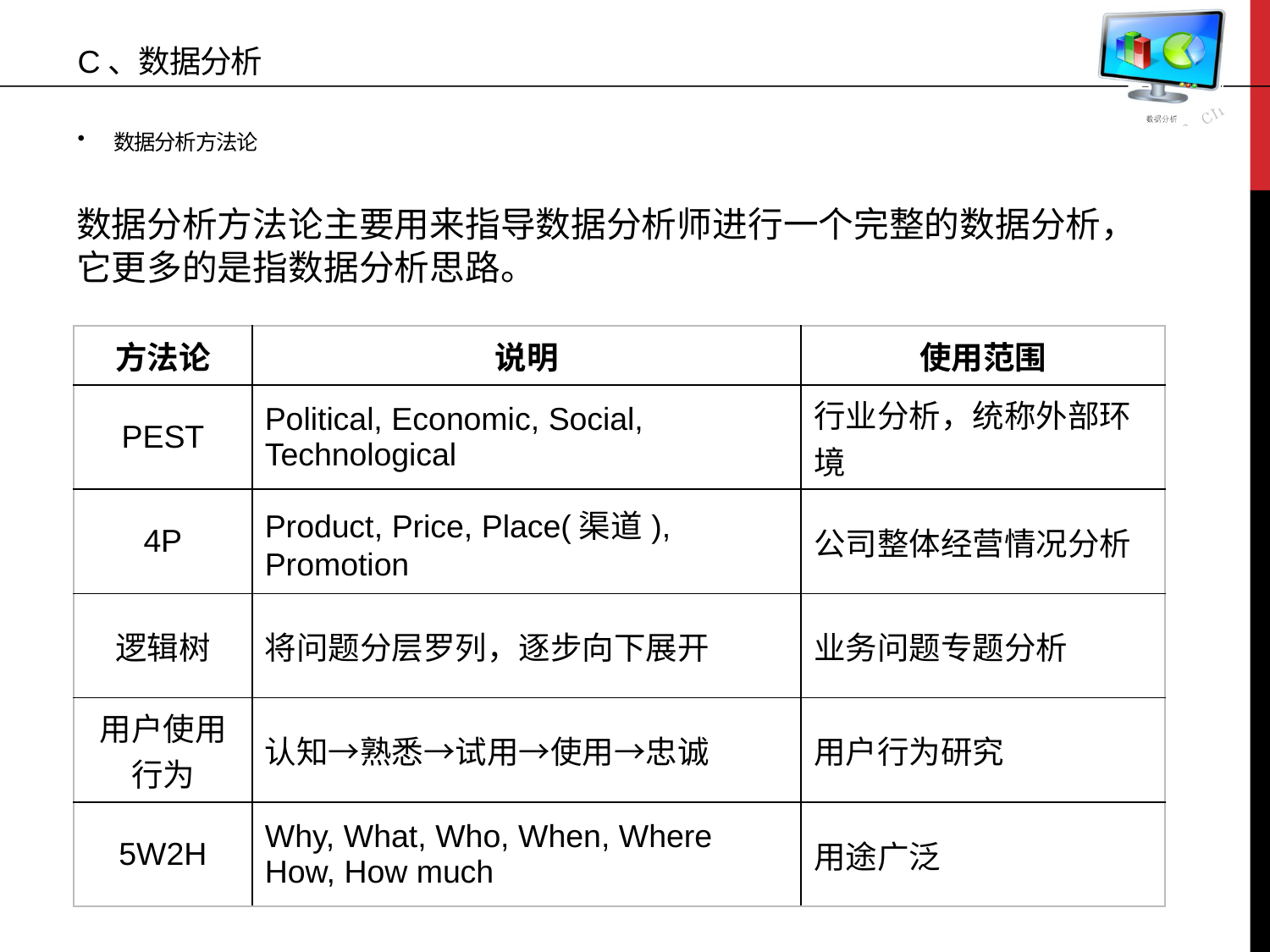

# C、数据分析
数据分析方法论
数据分析方法论主要用来指导数据分析师进行一个完整的数据分析，它更多的是指数据分析思路。

| 方法论 | 说明 | 使用范围 |
| --- | --- | --- |
| PEST | Political, Economic, Social, Technological | 行业分析，统称外部环境 |
| 4P | Product, Price, Place(渠道), Promotion | 公司整体经营情况分析 |
| 逻辑树 | 将问题分层罗列，逐步向下展开 | 业务问题专题分析 |
| 用户使用行为 | 认知→熟悉→试用→使用→忠诚 | 用户行为研究 |
| 5W2H | Why, What, Who, When, Where How, How much | 用途广泛 |